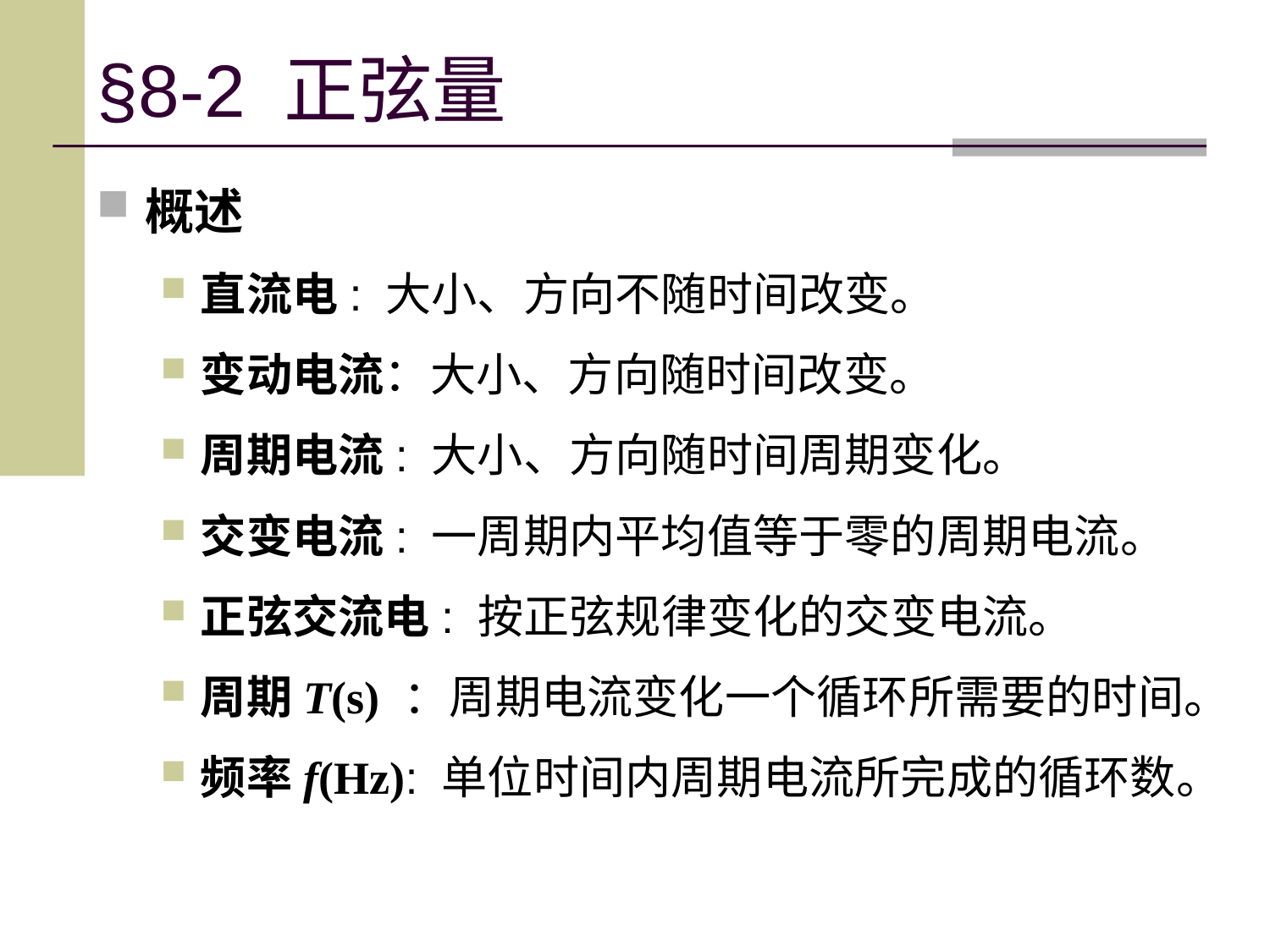

# §8-2 正弦量
概述
直流电: 大小、方向不随时间改变。
变动电流：大小、方向随时间改变。
周期电流: 大小、方向随时间周期变化。
交变电流: 一周期内平均值等于零的周期电流。
正弦交流电: 按正弦规律变化的交变电流。
周期T(s) ：周期电流变化一个循环所需要的时间。
频率f(Hz): 单位时间内周期电流所完成的循环数。